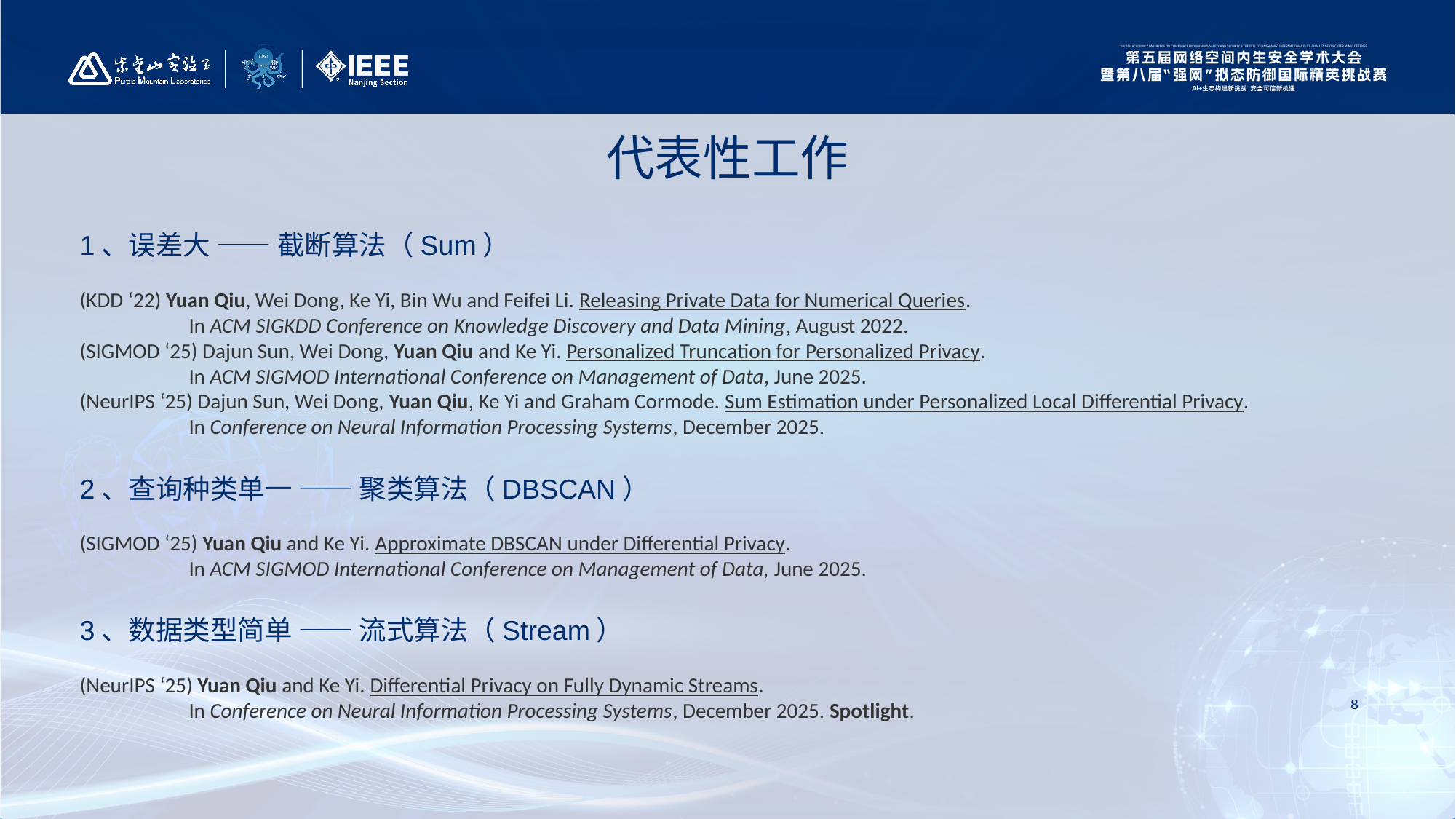

代表性工作
1、误差大 —— 截断算法（Sum）

(KDD ‘22) Yuan Qiu, Wei Dong, Ke Yi, Bin Wu and Feifei Li. Releasing Private Data for Numerical Queries.
	In ACM SIGKDD Conference on Knowledge Discovery and Data Mining, August 2022.
(SIGMOD ‘25) Dajun Sun, Wei Dong, Yuan Qiu and Ke Yi. Personalized Truncation for Personalized Privacy.
	In ACM SIGMOD International Conference on Management of Data, June 2025.
(NeurIPS ‘25) Dajun Sun, Wei Dong, Yuan Qiu, Ke Yi and Graham Cormode. Sum Estimation under Personalized Local Differential Privacy.
	In Conference on Neural Information Processing Systems, December 2025.

2、查询种类单一 —— 聚类算法（DBSCAN）

(SIGMOD ‘25) Yuan Qiu and Ke Yi. Approximate DBSCAN under Differential Privacy.
	In ACM SIGMOD International Conference on Management of Data, June 2025.

3、数据类型简单 —— 流式算法（Stream）

(NeurIPS ‘25) Yuan Qiu and Ke Yi. Differential Privacy on Fully Dynamic Streams.
	In Conference on Neural Information Processing Systems, December 2025. Spotlight.
8